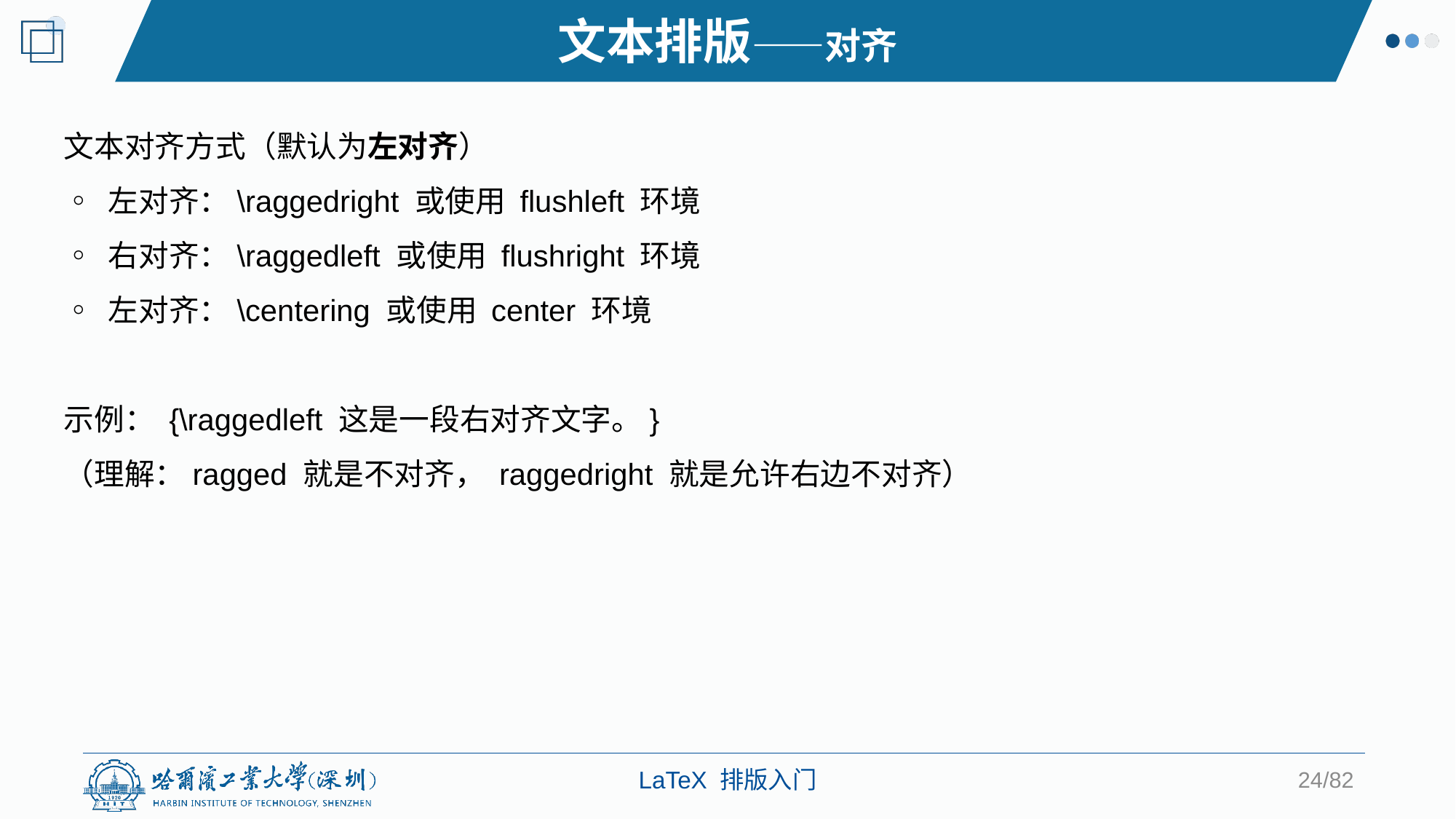

文本排版——对齐
文本对齐方式（默认为左对齐）
◦ 左对齐：\raggedright 或使用 flushleft 环境
◦ 右对齐：\raggedleft 或使用 flushright 环境
◦ 左对齐：\centering 或使用 center 环境

示例： {\raggedleft 这是一段右对齐文字。}
（理解：ragged 就是不对齐， raggedright 就是允许右边不对齐）
24/82